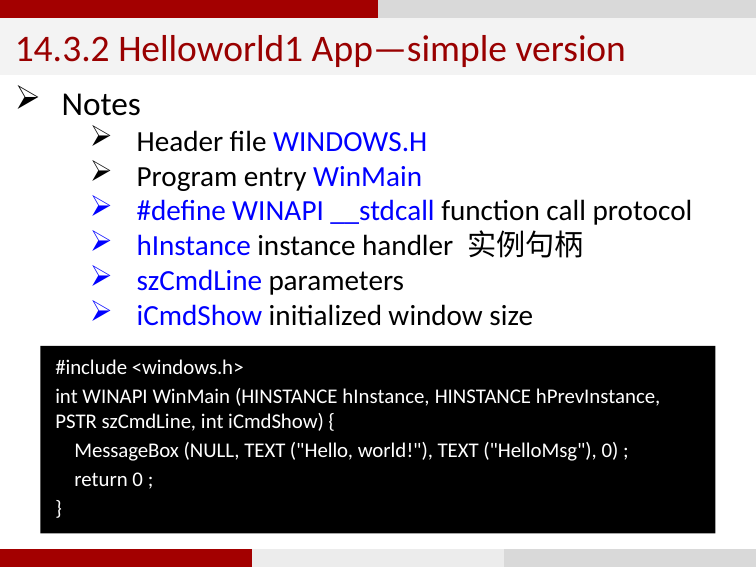

14.3.2 Helloworld1 App—simple version
Notes
Header file WINDOWS.H
Program entry WinMain
#define WINAPI __stdcall function call protocol
hInstance instance handler 实例句柄
szCmdLine parameters
iCmdShow initialized window size
#include <windows.h>
int WINAPI WinMain (HINSTANCE hInstance, HINSTANCE hPrevInstance, PSTR szCmdLine, int iCmdShow) {
    MessageBox (NULL, TEXT ("Hello, world!"), TEXT ("HelloMsg"), 0) ;
    return 0 ;
}

77